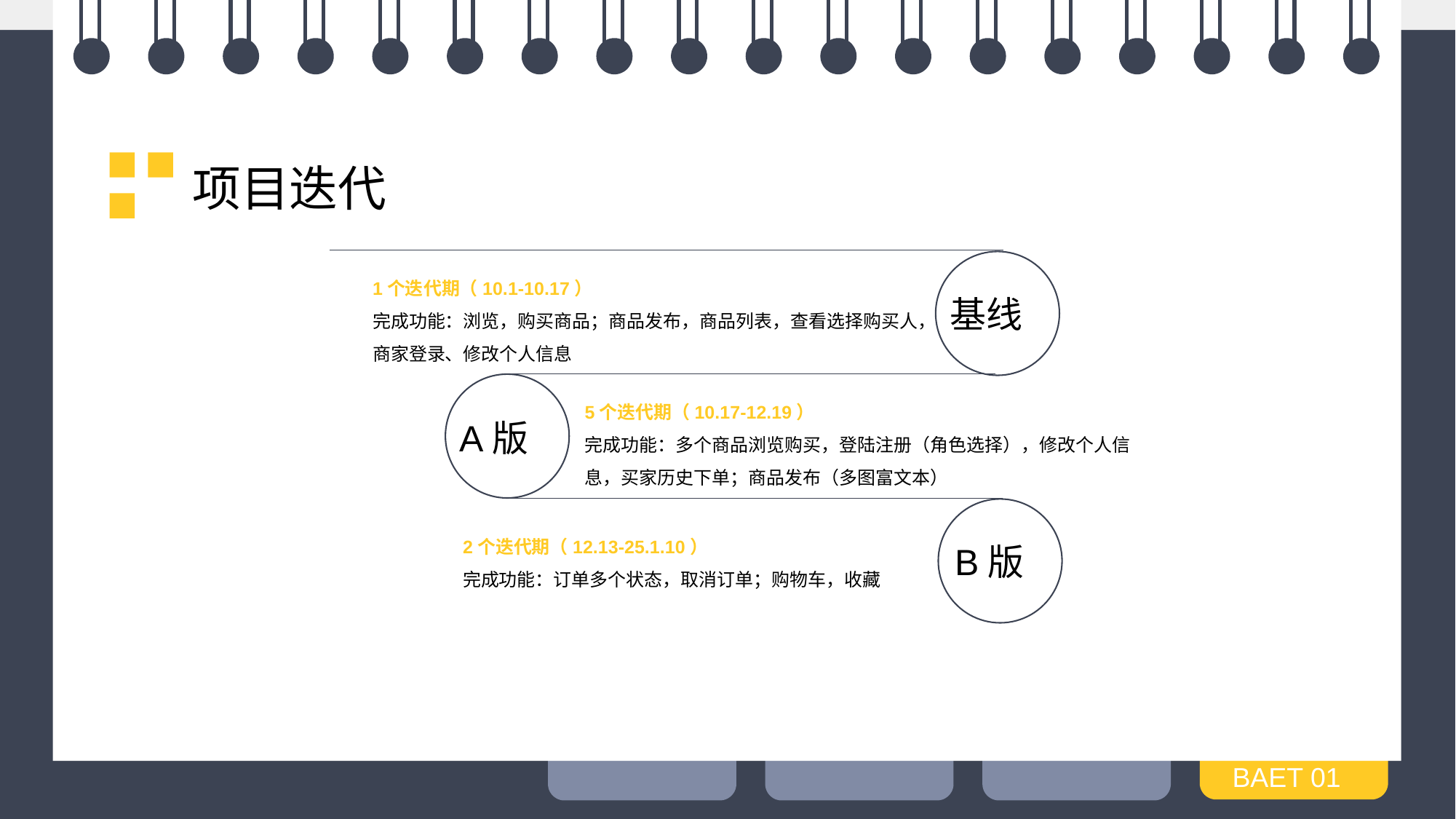

项目迭代

基线
1个迭代期（10.1-10.17）
完成功能：浏览，购买商品；商品发布，商品列表，查看选择购买人，商家登录、修改个人信息

A版
5个迭代期（10.17-12.19）
完成功能：多个商品浏览购买，登陆注册（角色选择），修改个人信息，买家历史下单；商品发布（多图富文本）

B版
2个迭代期（12.13-25.1.10）
完成功能：订单多个状态，取消订单；购物车，收藏

BAET 01